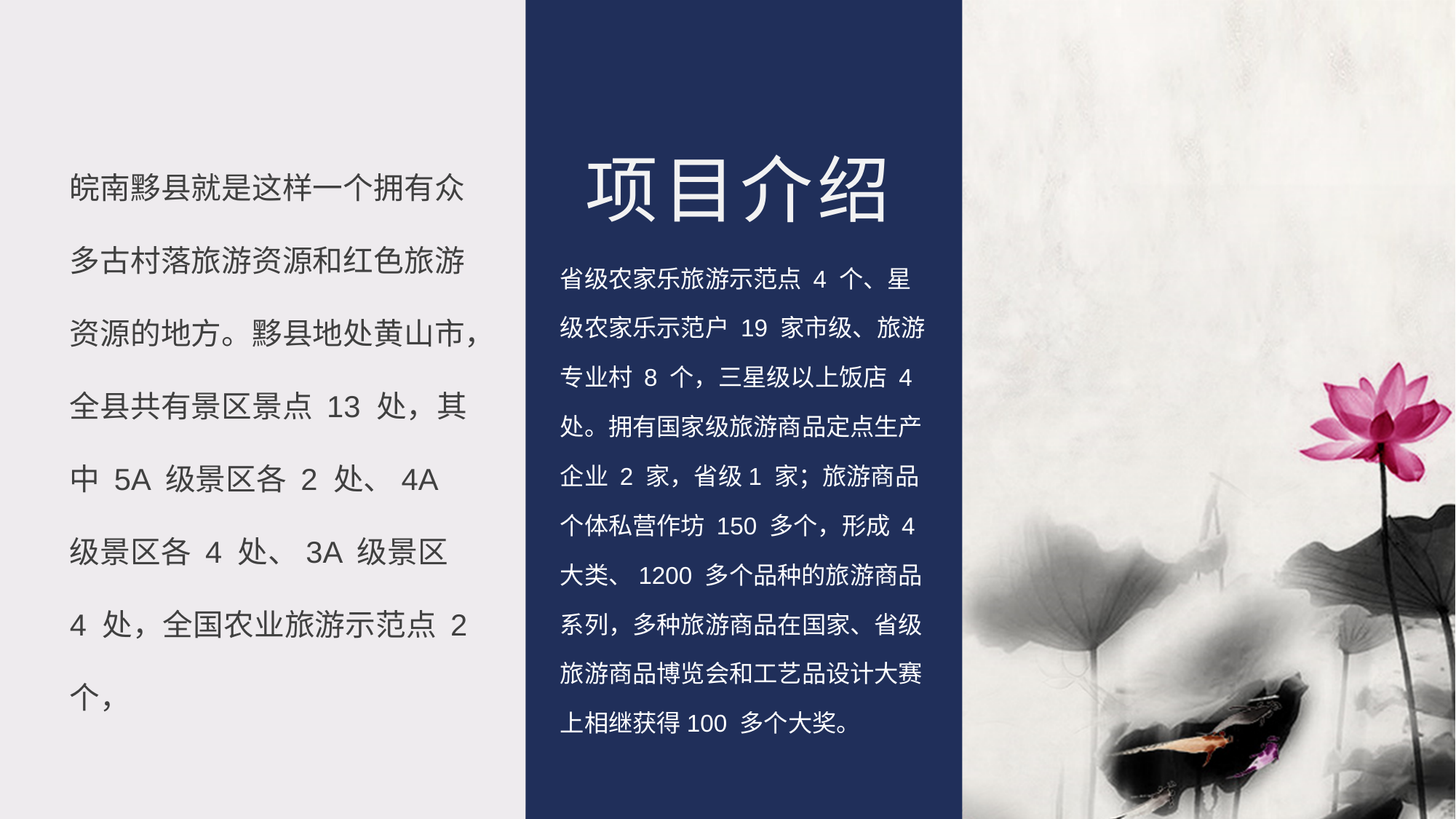

皖南黟县就是这样一个拥有众多古村落旅游资源和红色旅游资源的地方。黟县地处黄山市，全县共有景区景点 13 处，其中 5A 级景区各 2 处、4A 级景区各 4 处、3A 级景区 4 处，全国农业旅游示范点 2 个，
项目介绍
省级农家乐旅游示范点 4 个、星级农家乐示范户 19 家市级、旅游专业村 8 个，三星级以上饭店 4 处。拥有国家级旅游商品定点生产企业 2 家，省级1 家；旅游商品个体私营作坊 150 多个，形成 4 大类、1200 多个品种的旅游商品系列，多种旅游商品在国家、省级旅游商品博览会和工艺品设计大赛上相继获得100 多个大奖。